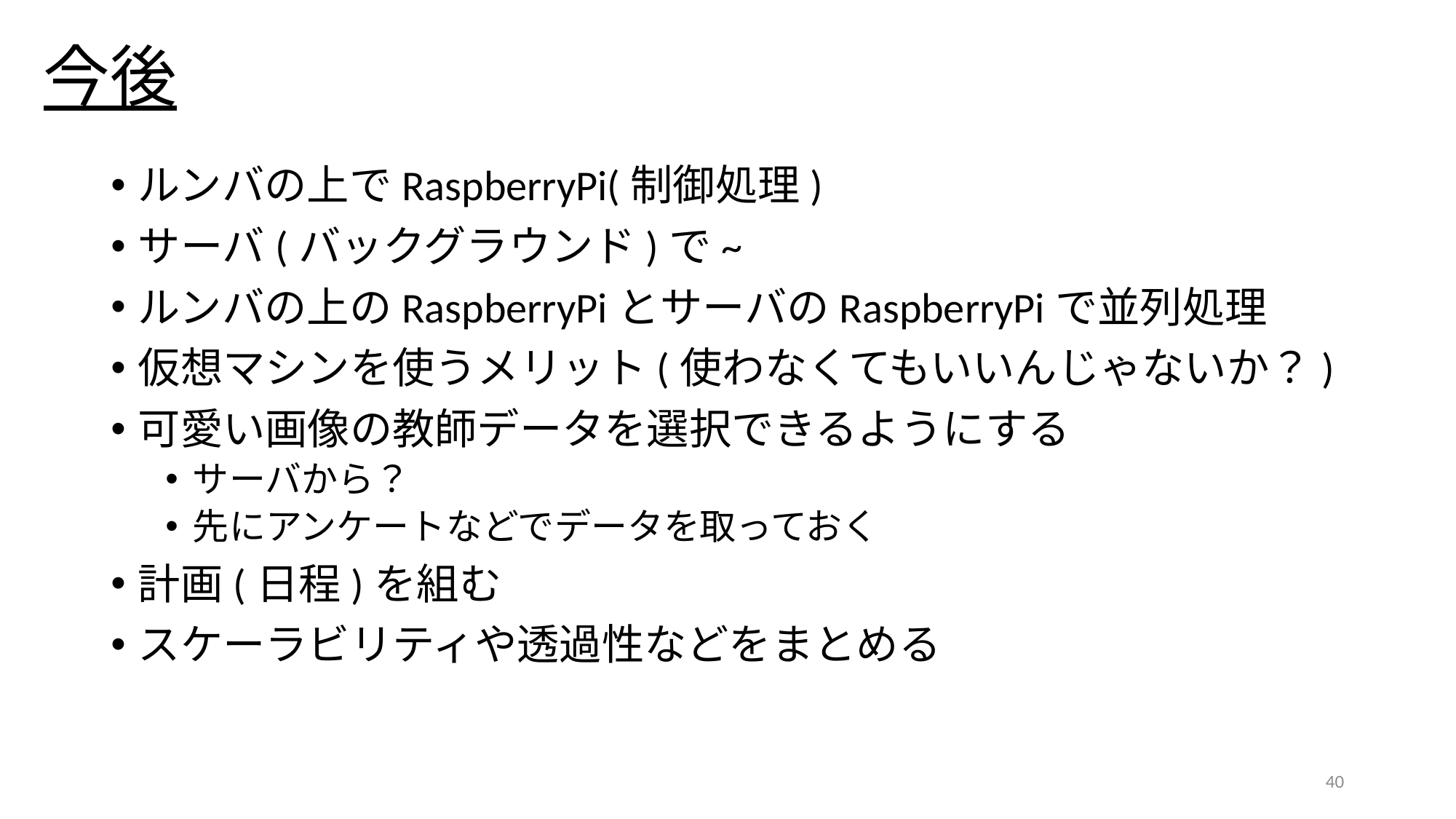

# 今後
ルンバの上でRaspberryPi(制御処理)
サーバ(バックグラウンド)で~
ルンバの上のRaspberryPiとサーバのRaspberryPiで並列処理
仮想マシンを使うメリット(使わなくてもいいんじゃないか？)
可愛い画像の教師データを選択できるようにする
サーバから？
先にアンケートなどでデータを取っておく
計画(日程)を組む
スケーラビリティや透過性などをまとめる
40